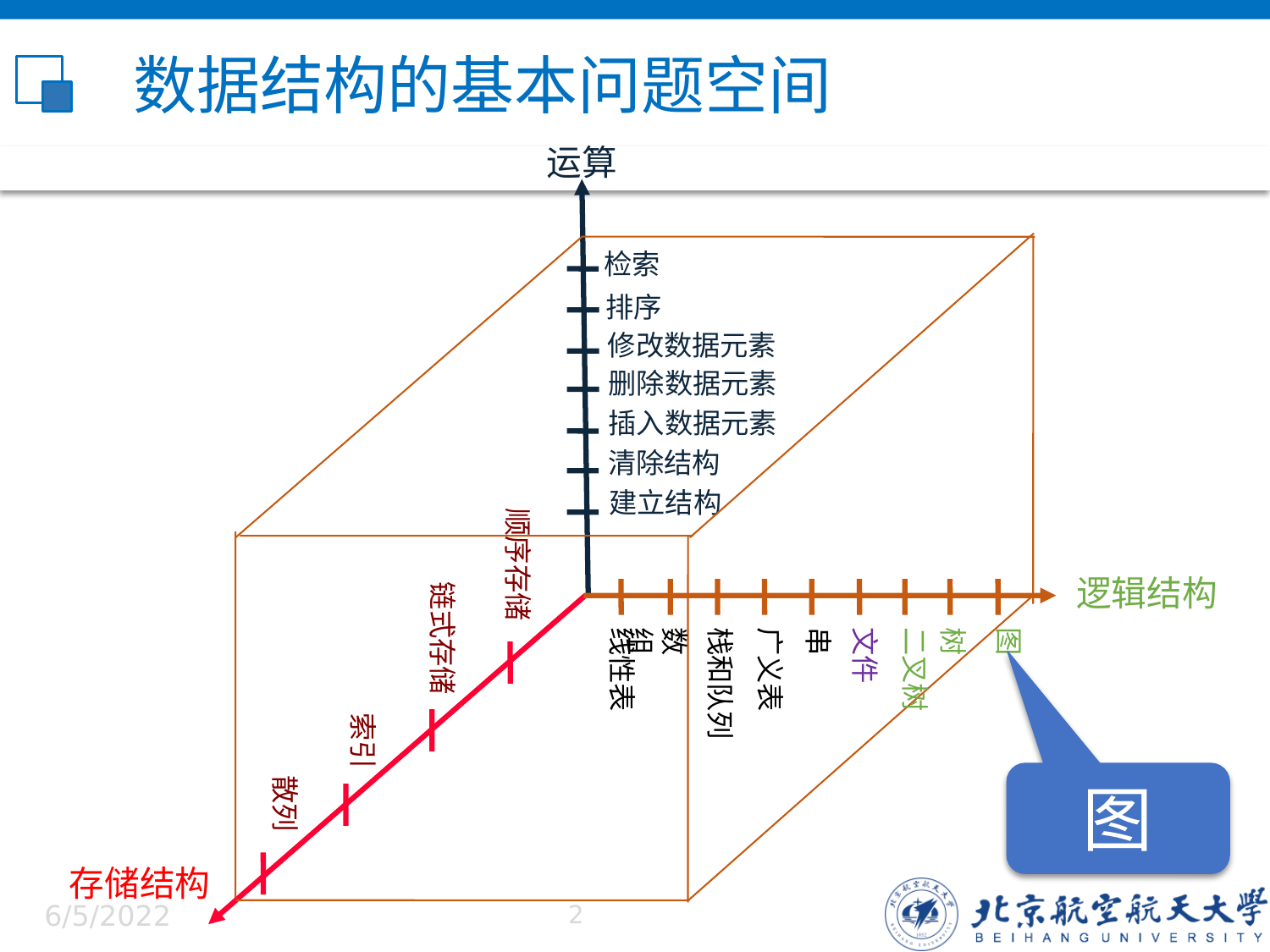

# 数据结构的基本问题空间
运算

检索
排序
修改数据元素
删除数据元素
插入数据元素
清除结构
建立结构
顺序存储

链式存储
逻辑结构

线性表
数组

栈和队列
广义表
串
文件
二叉树
树
图
索引
散列
图
存储结构
6/5/2022
2